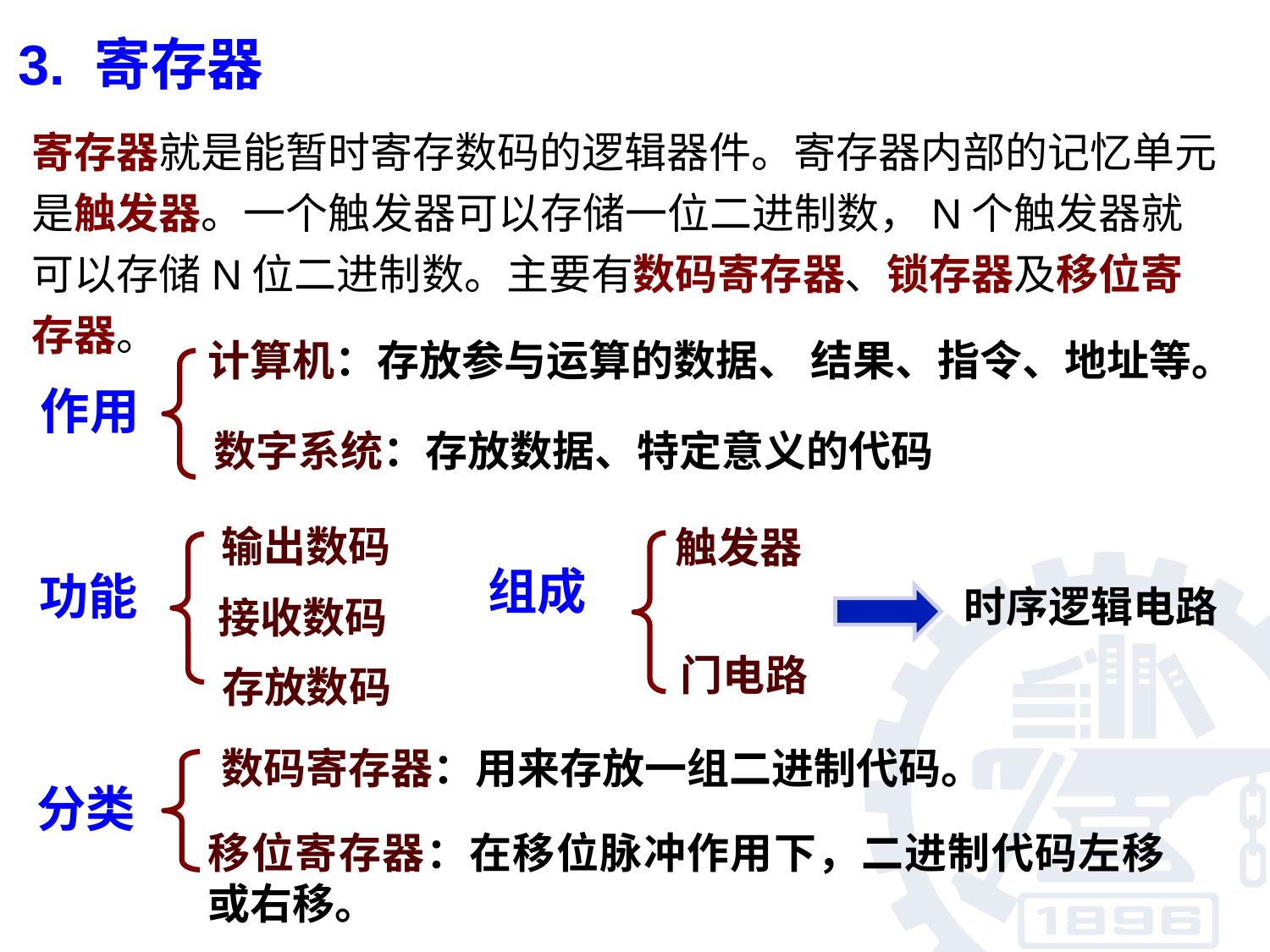

3. 寄存器
寄存器就是能暂时寄存数码的逻辑器件。寄存器内部的记忆单元是触发器。一个触发器可以存储一位二进制数，N个触发器就可以存储N位二进制数。主要有数码寄存器、锁存器及移位寄存器。
计算机：存放参与运算的数据、 结果、指令、地址等。

作用
数字系统：存放数据、特定意义的代码
输出数码

功能
接收数码
存放数码
触发器

组成
时序逻辑电路

门电路
数码寄存器：用来存放一组二进制代码。

分类
移位寄存器：在移位脉冲作用下，二进制代码左移或右移。